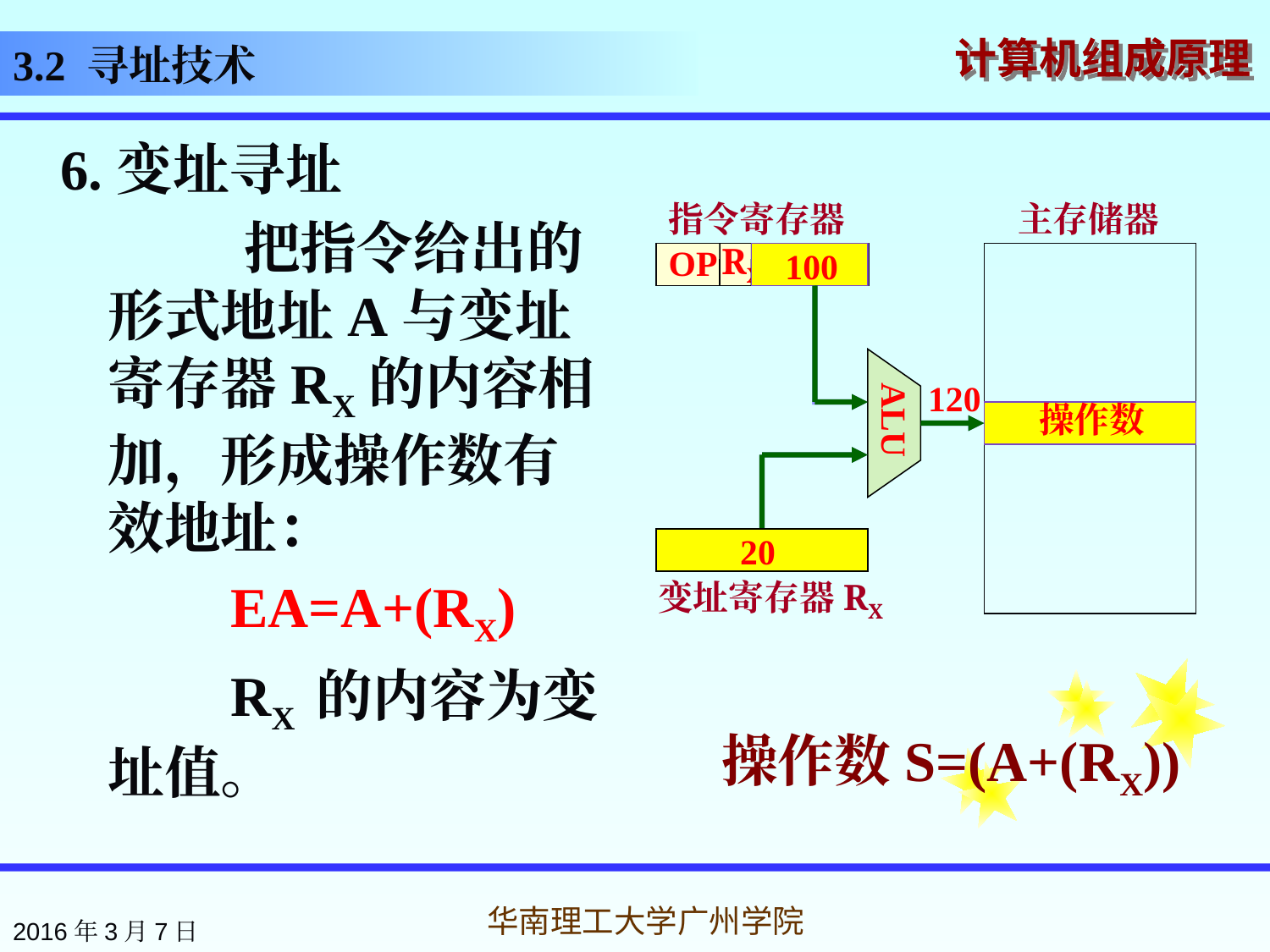

3.2 寻址技术
6.变址寻址
            把指令给出的形式地址A与变址寄存器RX的内容相加，形成操作数有效地址：
            EA=A+(RX)
            RX 的内容为变址值。
指令寄存器
主存储器
RX
A
OP

操作数

ALU

变址值X

变址寄存器RX
100

120
操作数

20

操作数S=(A+(RX))
2016年3月7日
华南理工大学广州学院